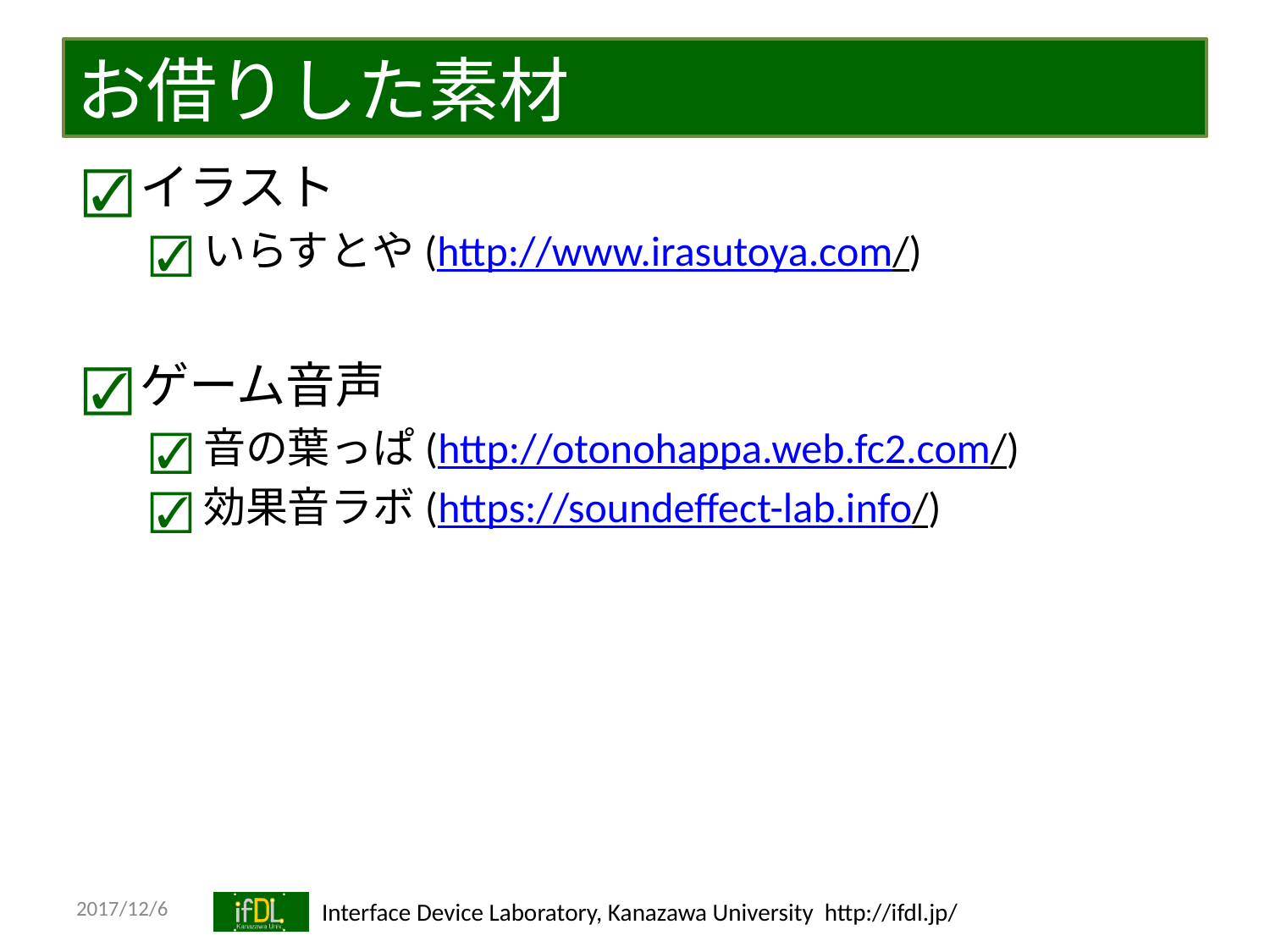

# お借りした素材
イラスト
いらすとや(http://www.irasutoya.com/)

ゲーム音声
音の葉っぱ(http://otonohappa.web.fc2.com/)
効果音ラボ(https://soundeffect-lab.info/)